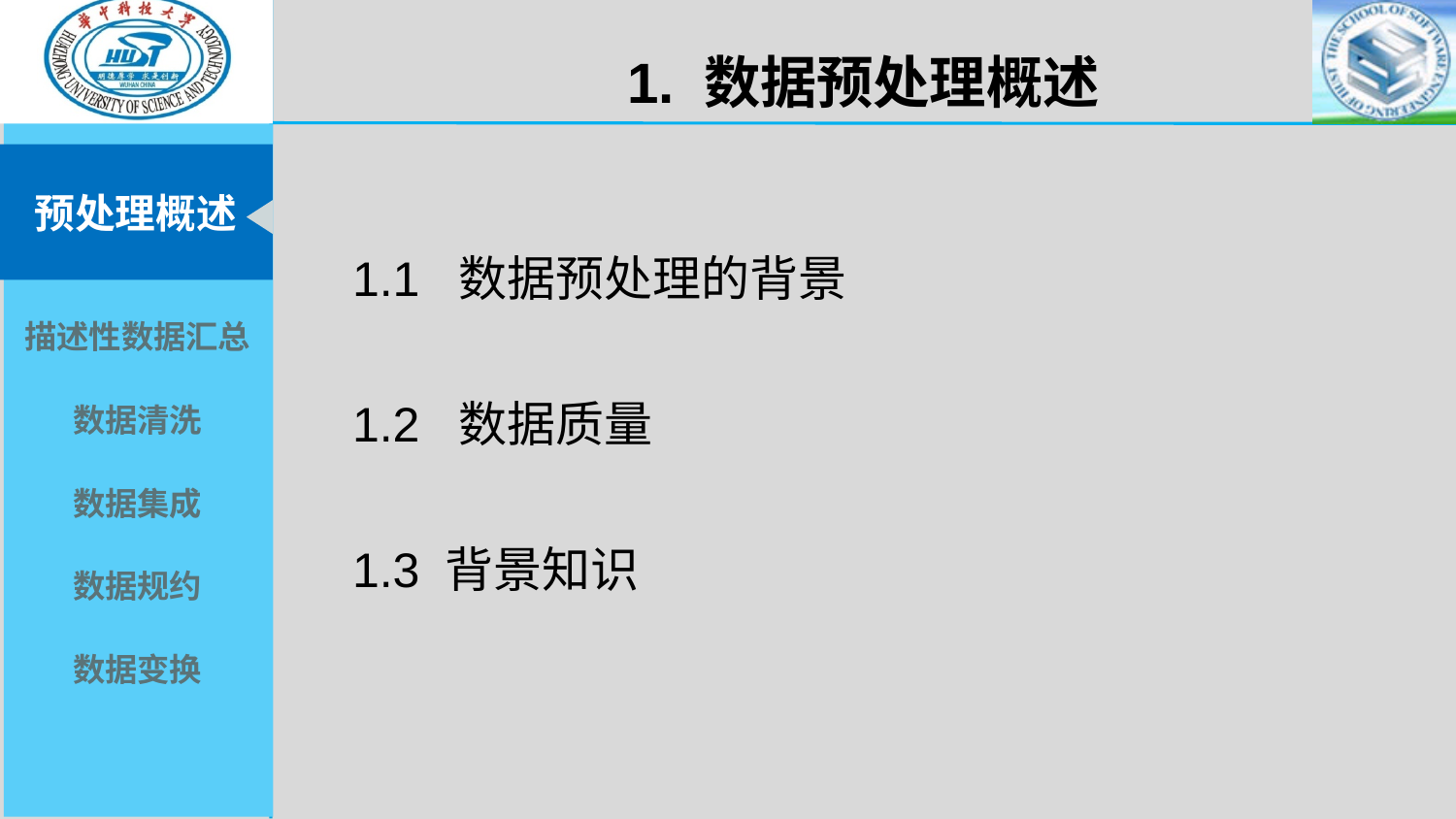

1. 数据预处理概述
1.1  数据预处理的背景
1.2  数据质量
1.3 背景知识